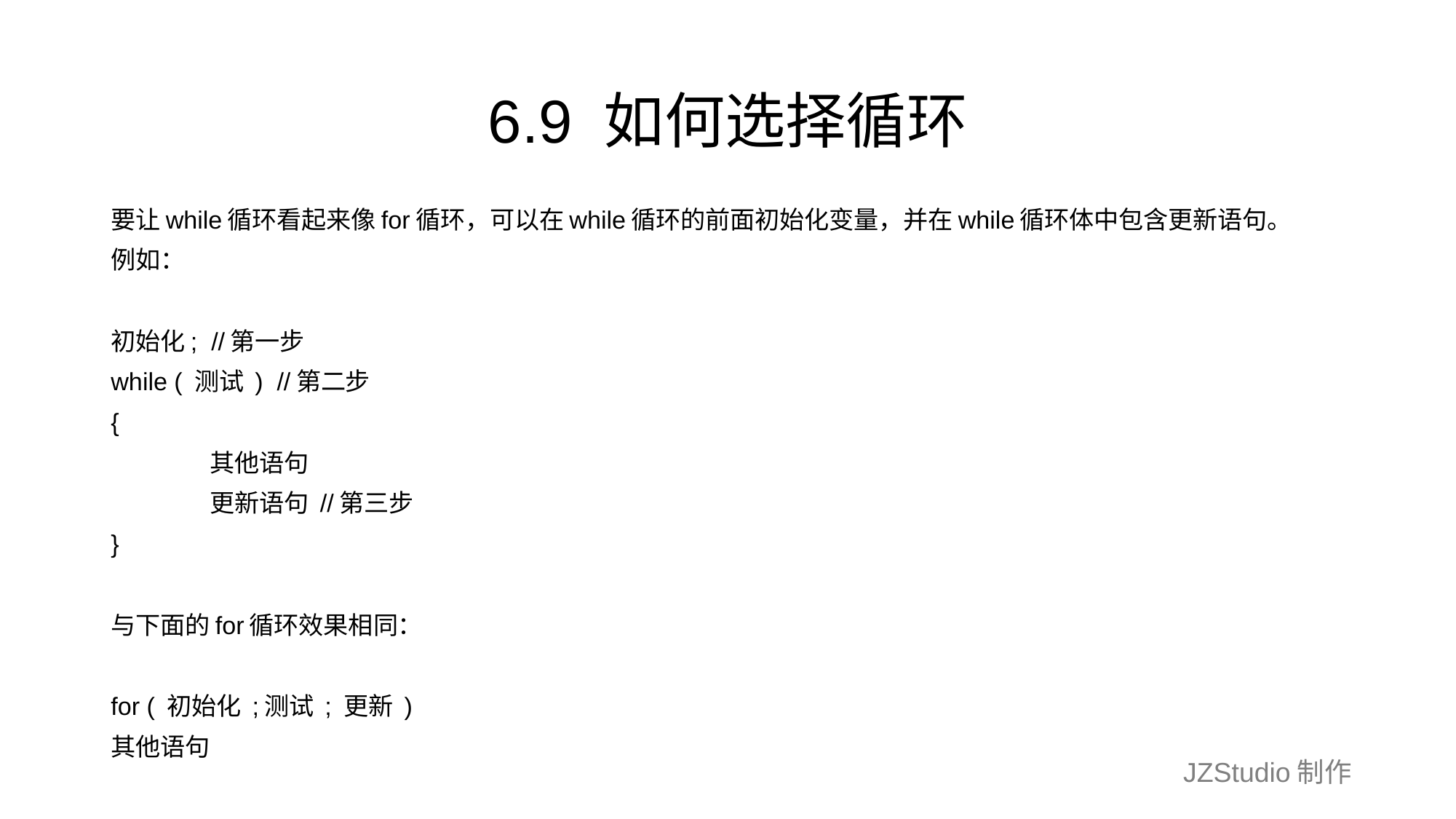

# 6.9 如何选择循环
要让while循环看起来像for循环，可以在while循环的前面初始化变量，并在while循环体中包含更新语句。
例如：

初始化;  //第一步
while ( 测试 )  //第二步
{
	其他语句
	更新语句 //第三步
}

与下面的for循环效果相同：

for ( 初始化 ;测试 ; 更新 )
其他语句